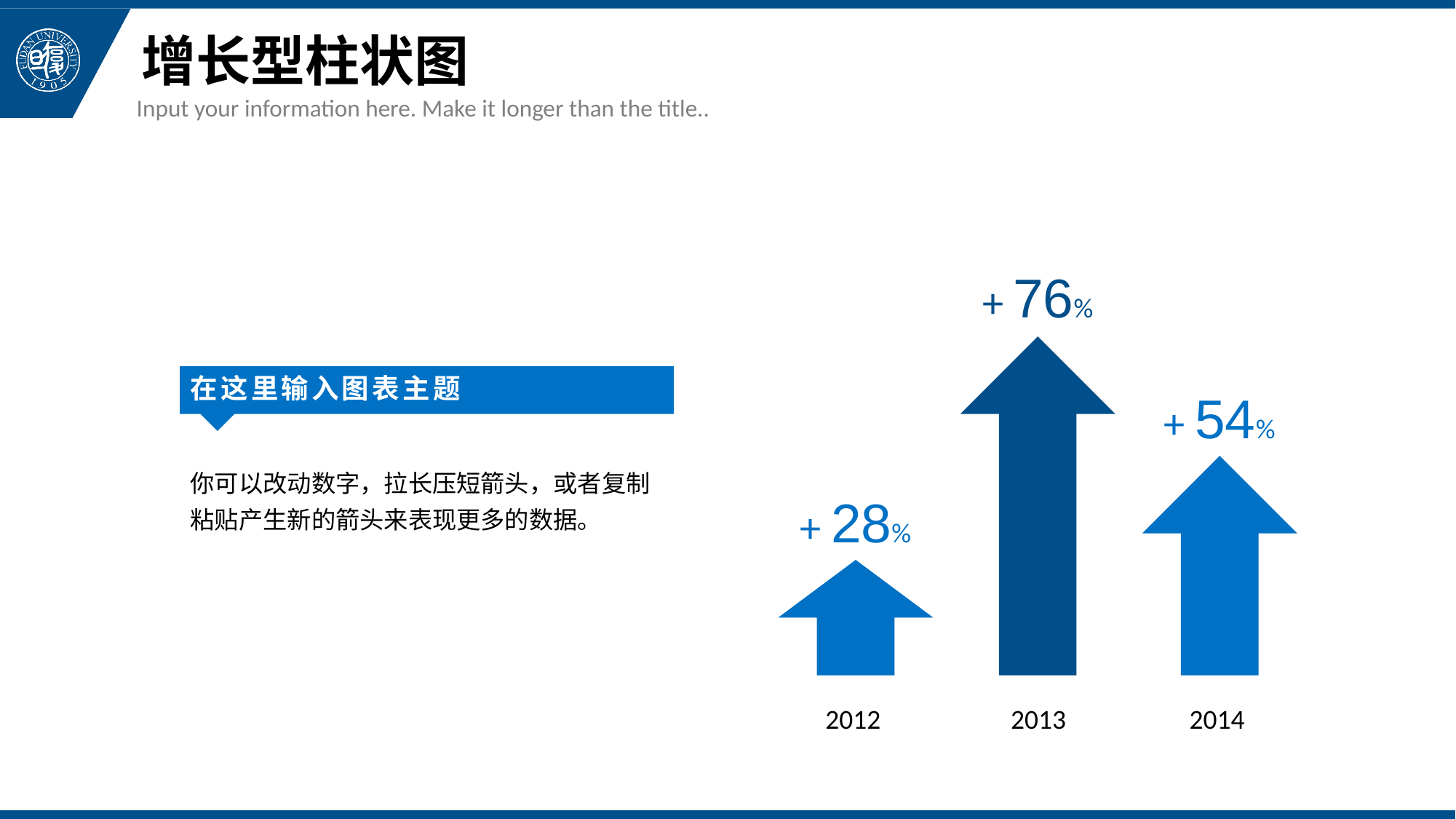

# 增长型柱状图
Input your information here. Make it longer than the title..
+ 76%

在这里输入图表主题

+ 54%
你可以改动数字，拉长压短箭头，或者复制粘贴产生新的箭头来表现更多的数据。

+ 28%

2012
2013
2014